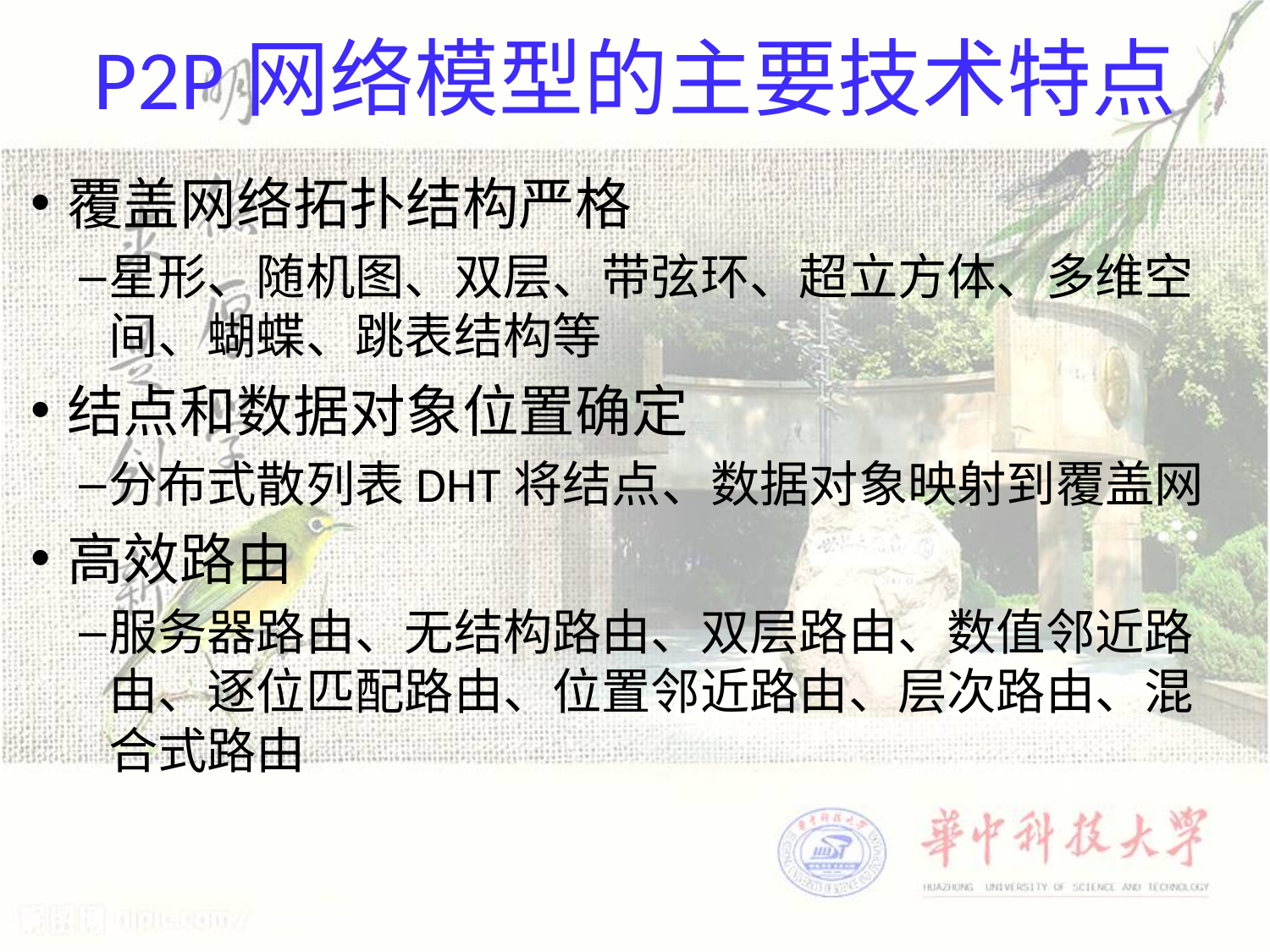

# P2P网络模型的主要技术特点
覆盖网络拓扑结构严格
星形、随机图、双层、带弦环、超立方体、多维空间、蝴蝶、跳表结构等
结点和数据对象位置确定
分布式散列表DHT将结点、数据对象映射到覆盖网
高效路由
服务器路由、无结构路由、双层路由、数值邻近路由、逐位匹配路由、位置邻近路由、层次路由、混合式路由